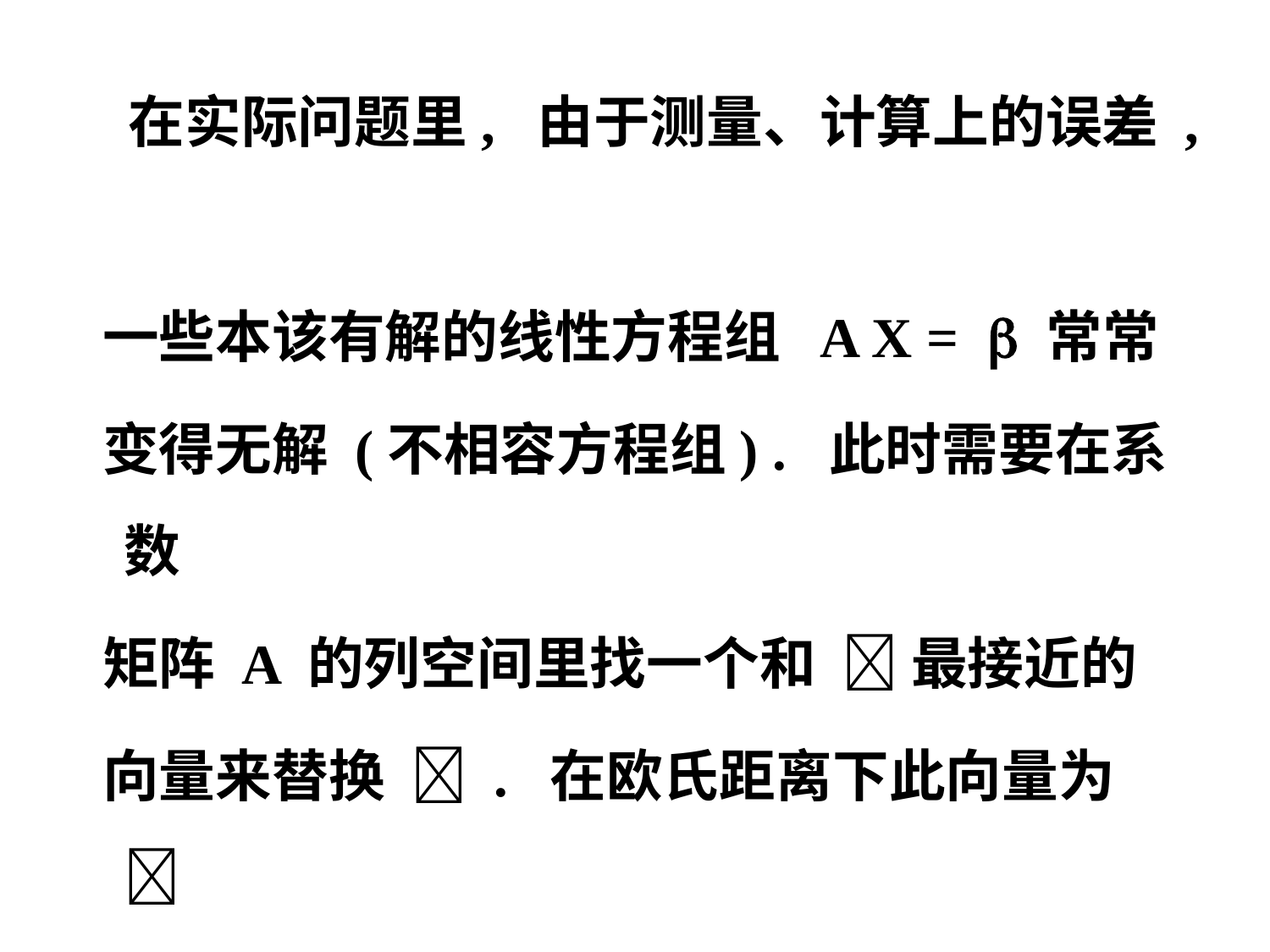

在实际问题里,  由于测量、计算上的误差 ,
 一些本该有解的线性方程组  A X =  β 常常
 变得无解 (不相容方程组) .  此时需要在系数
 矩阵 A 的列空间里找一个和  β 最接近的
 向量来替换  β .  在欧氏距离下此向量为  β
 在 A 列空间上的正交投影  γ .  方程组变为
             A X = γ     或    ATA X = AT β